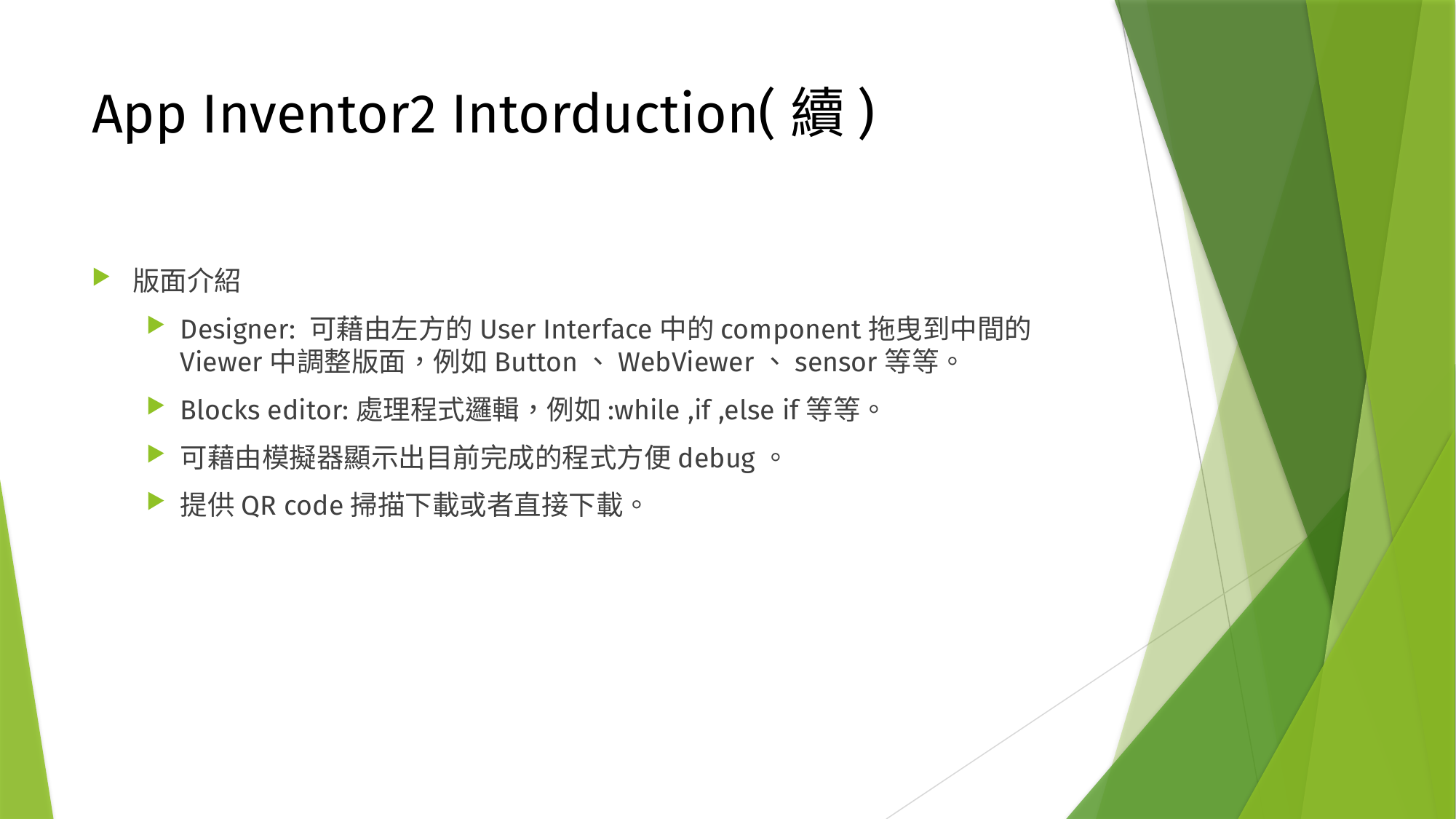

# App Inventor2 Intorduction(續)
版面介紹
Designer: 可藉由左方的User Interface中的component拖曳到中間的Viewer中調整版面，例如Button、WebViewer、sensor等等。
Blocks editor:處理程式邏輯，例如:while ,if ,else if等等。
可藉由模擬器顯示出目前完成的程式方便debug。
提供QR code掃描下載或者直接下載。